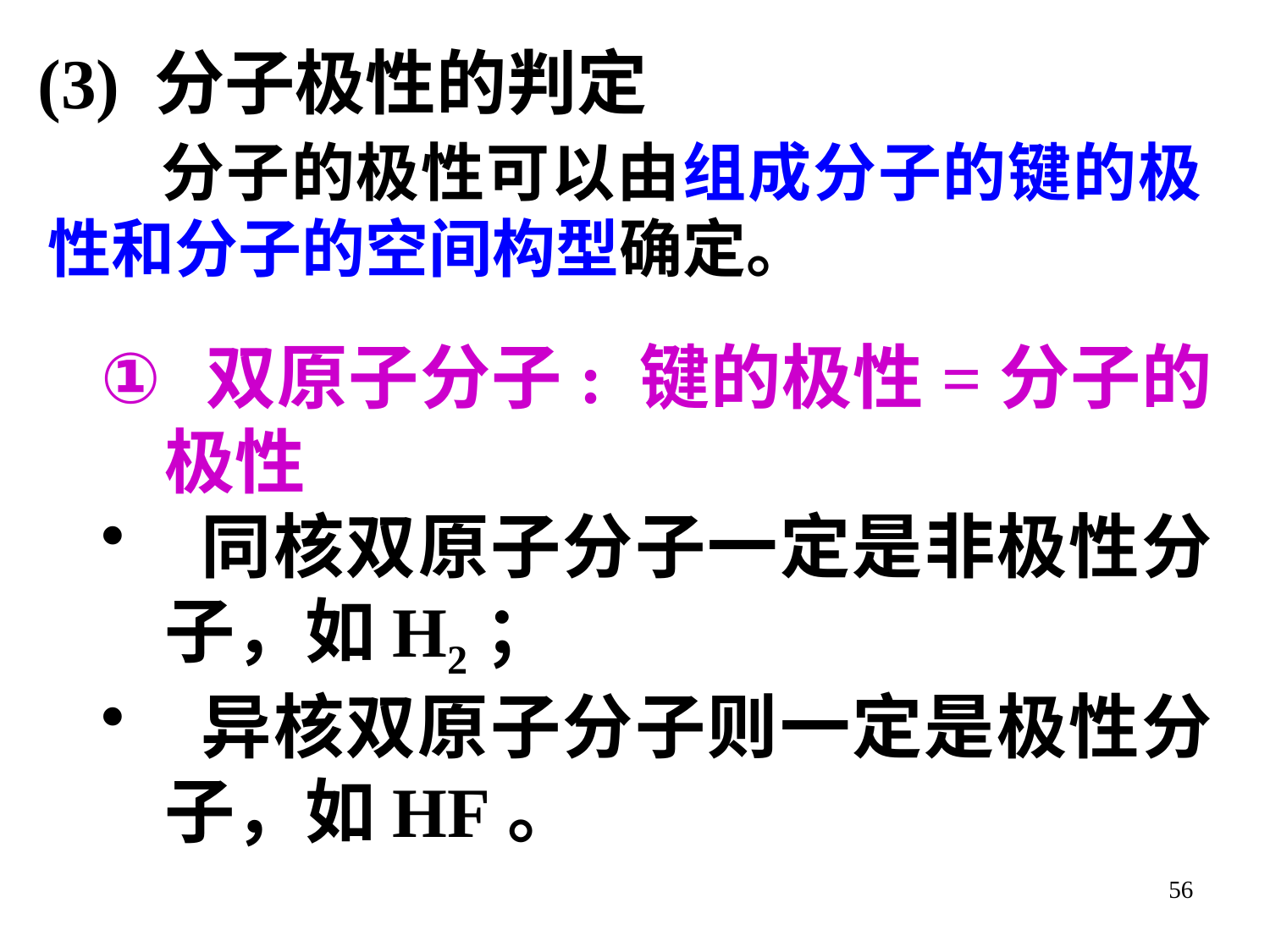

# (3) 分子极性的判定
      分子的极性可以由组成分子的键的极性和分子的空间构型确定。
 双原子分子: 键的极性=分子的极性
 同核双原子分子一定是非极性分子，如H2；
 异核双原子分子则一定是极性分子，如HF。
56